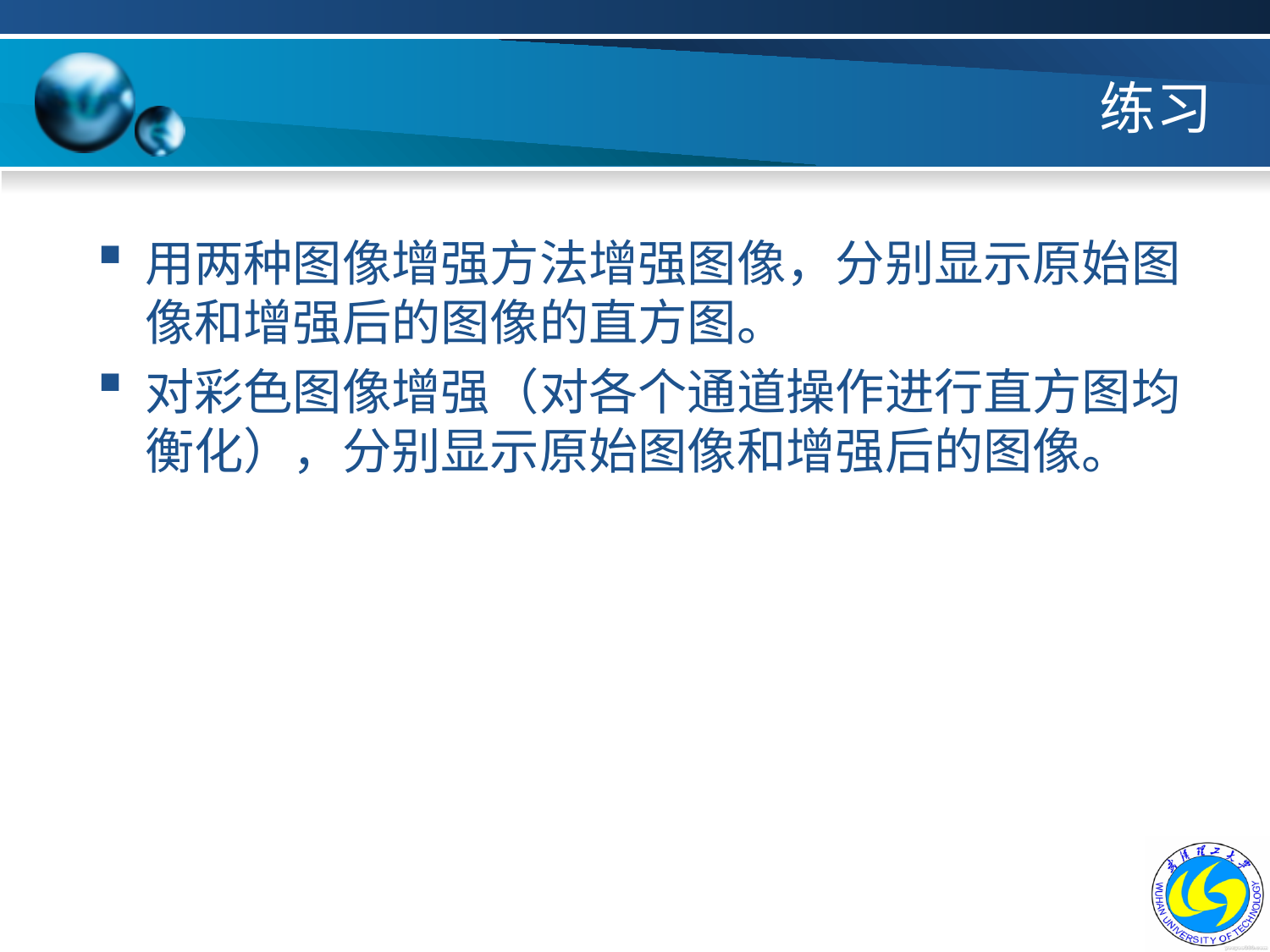

# 练习
用两种图像增强方法增强图像，分别显示原始图像和增强后的图像的直方图。
对彩色图像增强（对各个通道操作进行直方图均衡化），分别显示原始图像和增强后的图像。